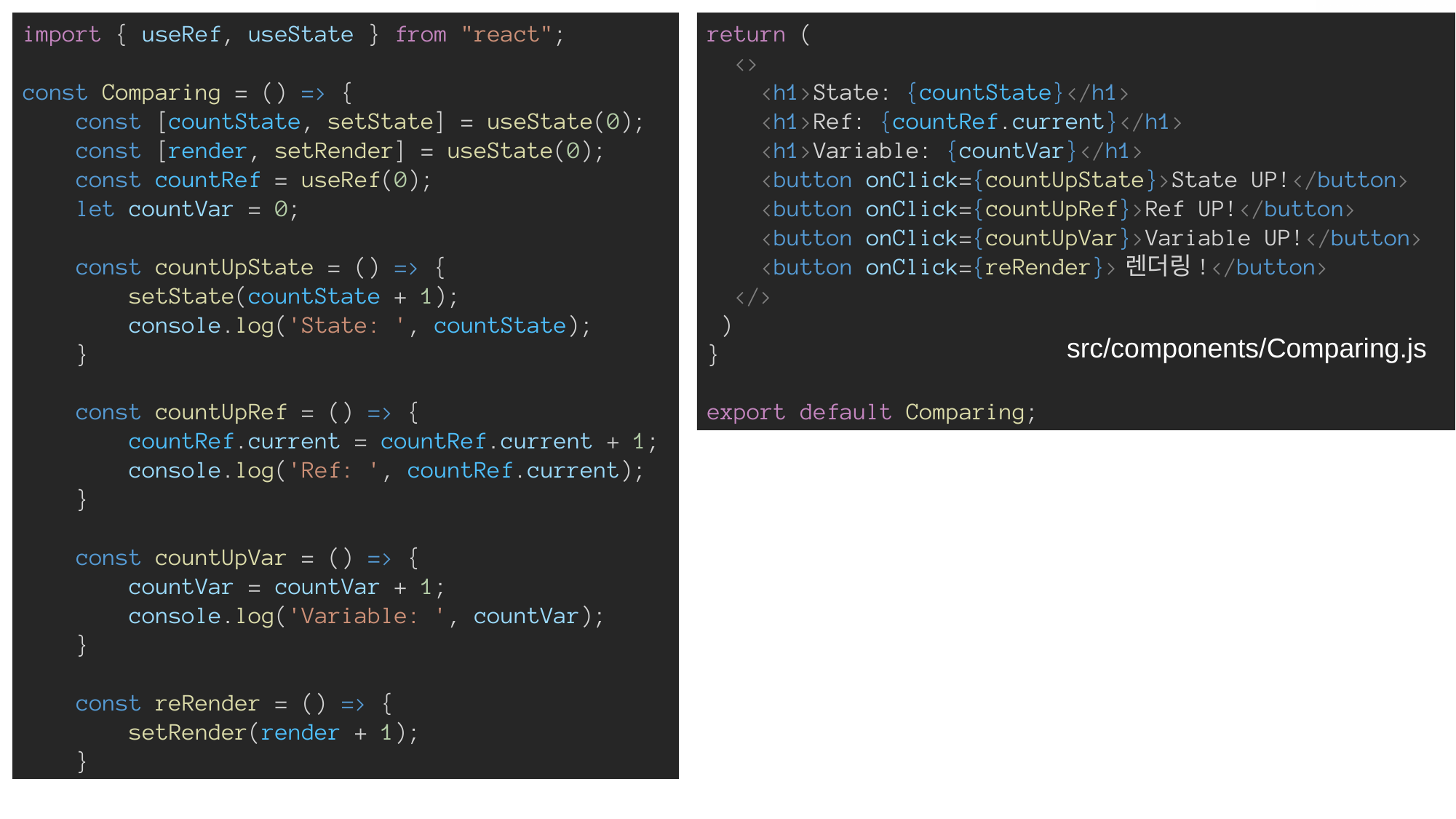

import { useRef, useState } from "react";
const Comparing = () => {
    const [countState, setState] = useState(0);
    const [render, setRender] = useState(0);
    const countRef = useRef(0);
    let countVar = 0;
    const countUpState = () => {
        setState(countState + 1);
        console.log('State: ', countState);
    }
    const countUpRef = () => {
        countRef.current = countRef.current + 1;
        console.log('Ref: ', countRef.current);
    }
    const countUpVar = () => {
        countVar = countVar + 1;
        console.log('Variable: ', countVar);
    }
    const reRender = () => {
        setRender(render + 1);
    }
return (
  <>
    <h1>State: {countState}</h1>
    <h1>Ref: {countRef.current}</h1>
    <h1>Variable: {countVar}</h1>
    <button onClick={countUpState}>State UP!</button>
    <button onClick={countUpRef}>Ref UP!</button>
    <button onClick={countUpVar}>Variable UP!</button>
    <button onClick={reRender}>렌더링!</button>
  </>
 )
}
export default Comparing;
src/components/Comparing.js